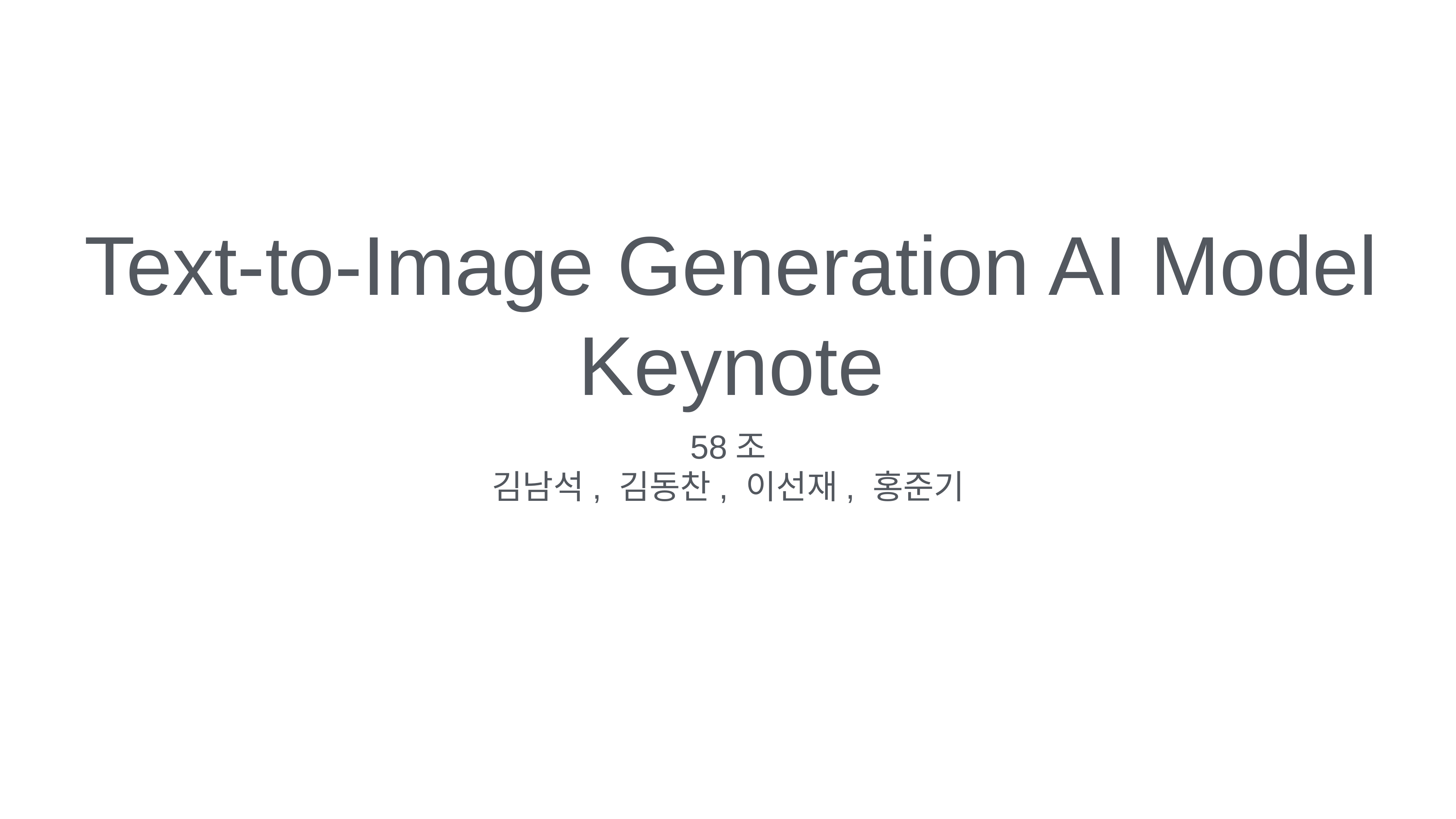

# Text-to-Image Generation AI Model Keynote
58조
김남석, 김동찬, 이선재, 홍준기